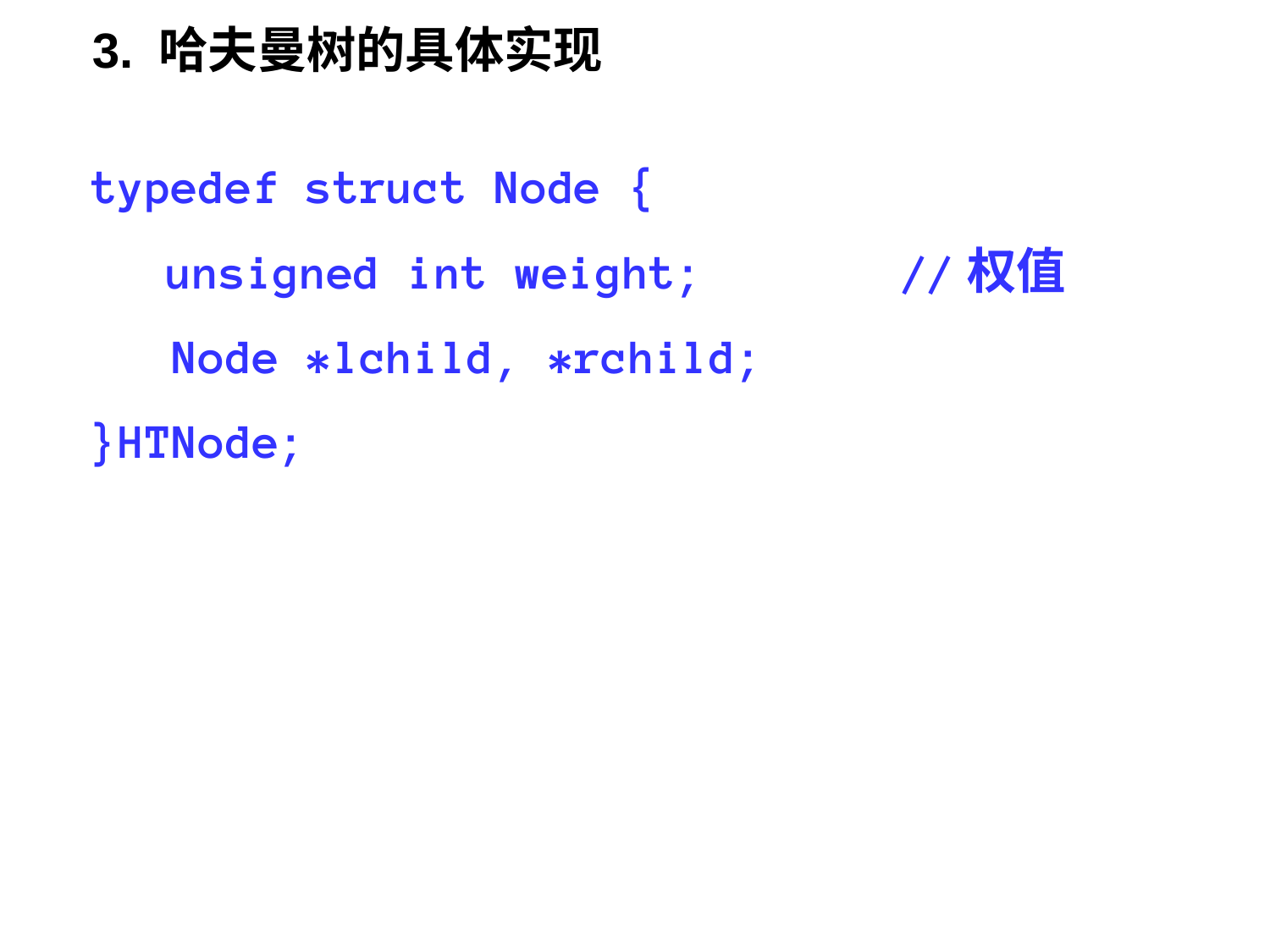

# 3. 哈夫曼树的具体实现
typedef struct Node {
	 unsigned int weight;		//权值
   Node *lchild, *rchild;
}HTNode;